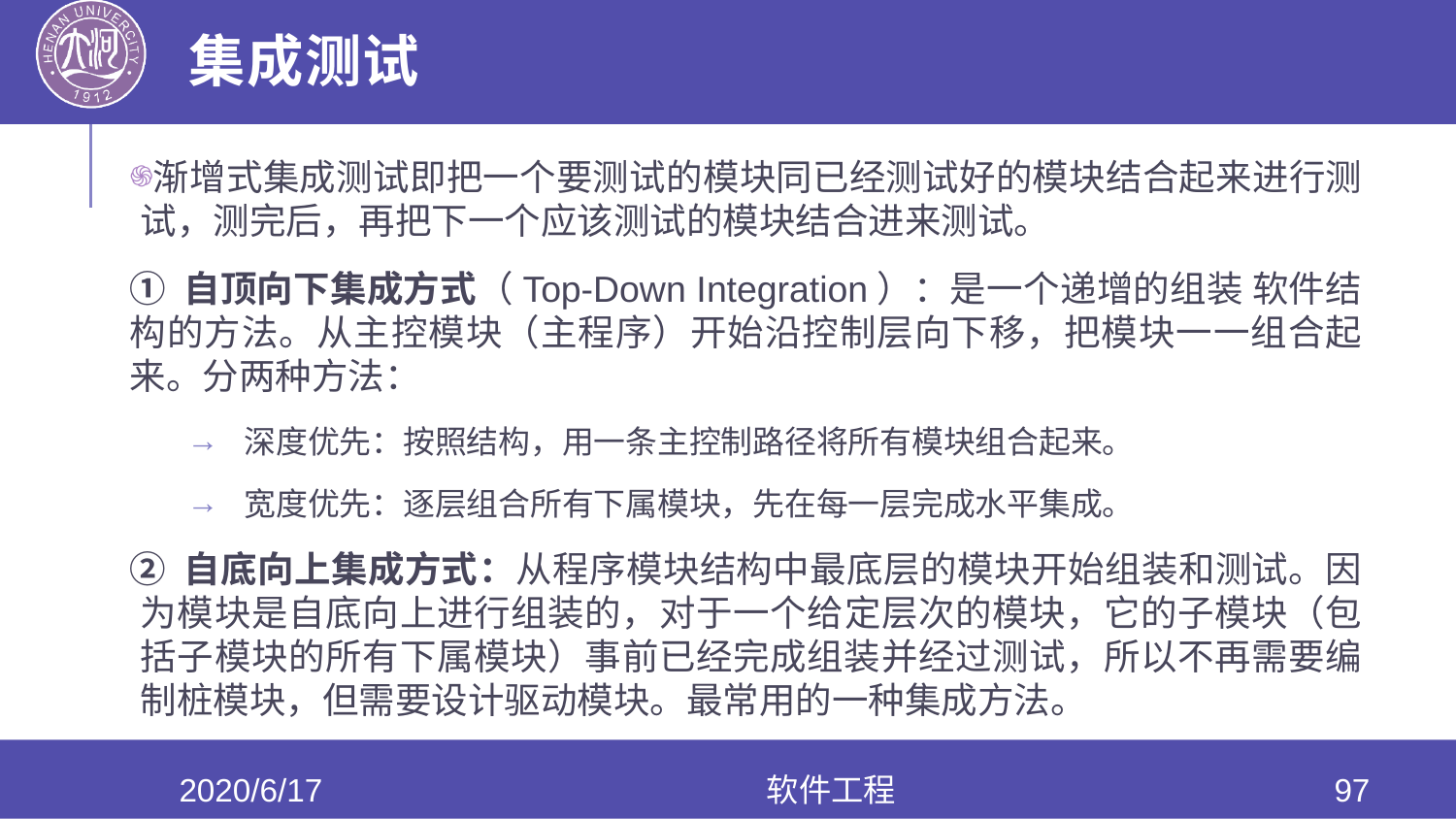

# 集成测试
渐增式集成测试即把一个要测试的模块同已经测试好的模块结合起来进行测试，测完后，再把下一个应该测试的模块结合进来测试。
① 自顶向下集成方式（Top-Down Integration）：是一个递增的组装 软件结构的方法。从主控模块（主程序）开始沿控制层向下移，把模块一一组合起来。分两种方法：
深度优先：按照结构，用一条主控制路径将所有模块组合起来。
宽度优先：逐层组合所有下属模块，先在每一层完成水平集成。
② 自底向上集成方式：从程序模块结构中最底层的模块开始组装和测试。因为模块是自底向上进行组装的，对于一个给定层次的模块，它的子模块（包括子模块的所有下属模块）事前已经完成组装并经过测试，所以不再需要编制桩模块，但需要设计驱动模块。最常用的一种集成方法。
2020/6/17
软件工程
97